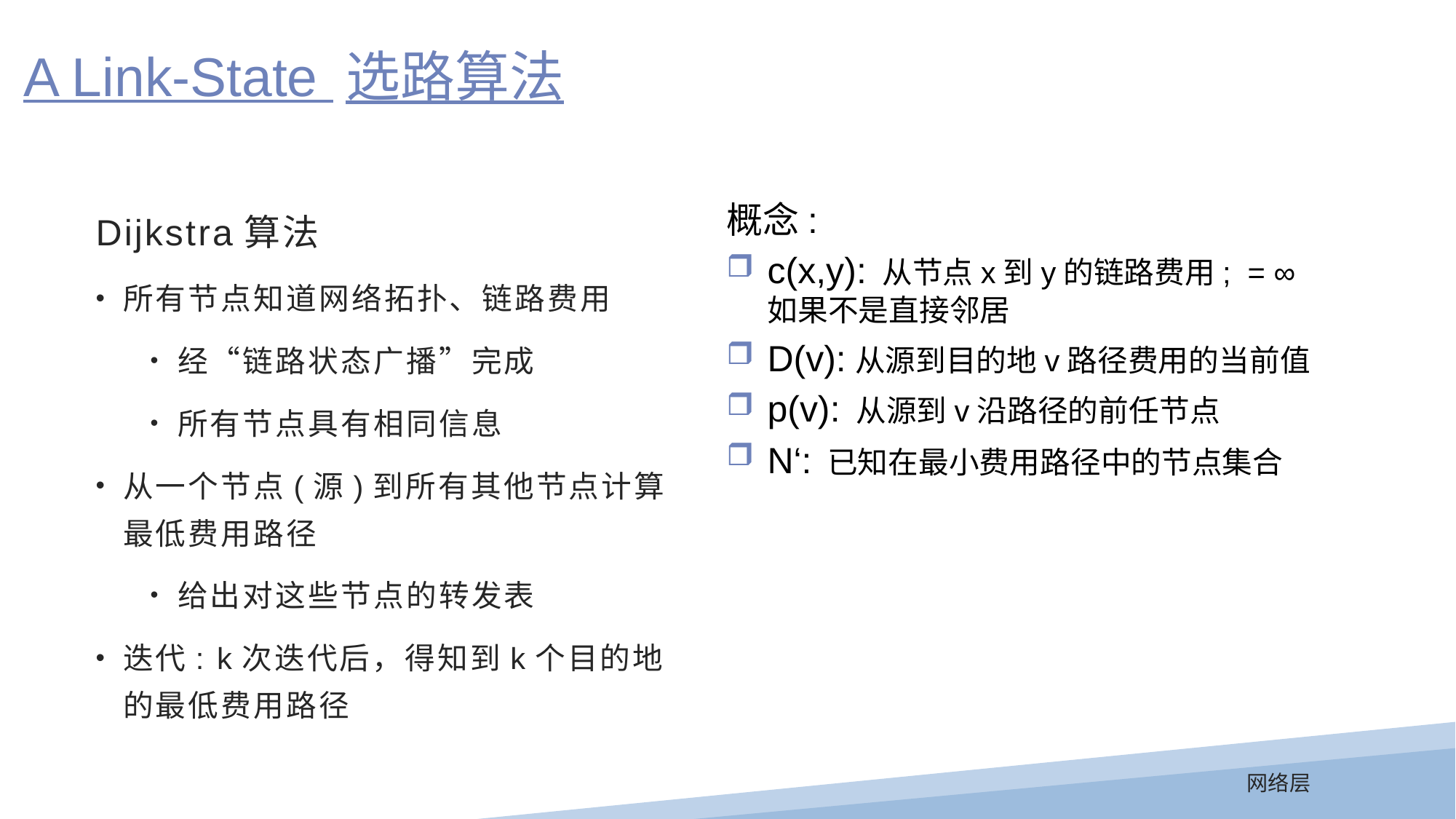

A Link-State 选路算法
Dijkstra算法
所有节点知道网络拓扑、链路费用
经“链路状态广播”完成
所有节点具有相同信息
从一个节点(源)到所有其他节点计算最低费用路径
给出对这些节点的转发表
迭代: k次迭代后，得知到k个目的地的最低费用路径
概念:
c(x,y): 从节点x到y的链路费用;  = ∞ 如果不是直接邻居
D(v):从源到目的地v路径费用的当前值
p(v): 从源到v沿路径的前任节点
N‘: 已知在最小费用路径中的节点集合

网络层
8